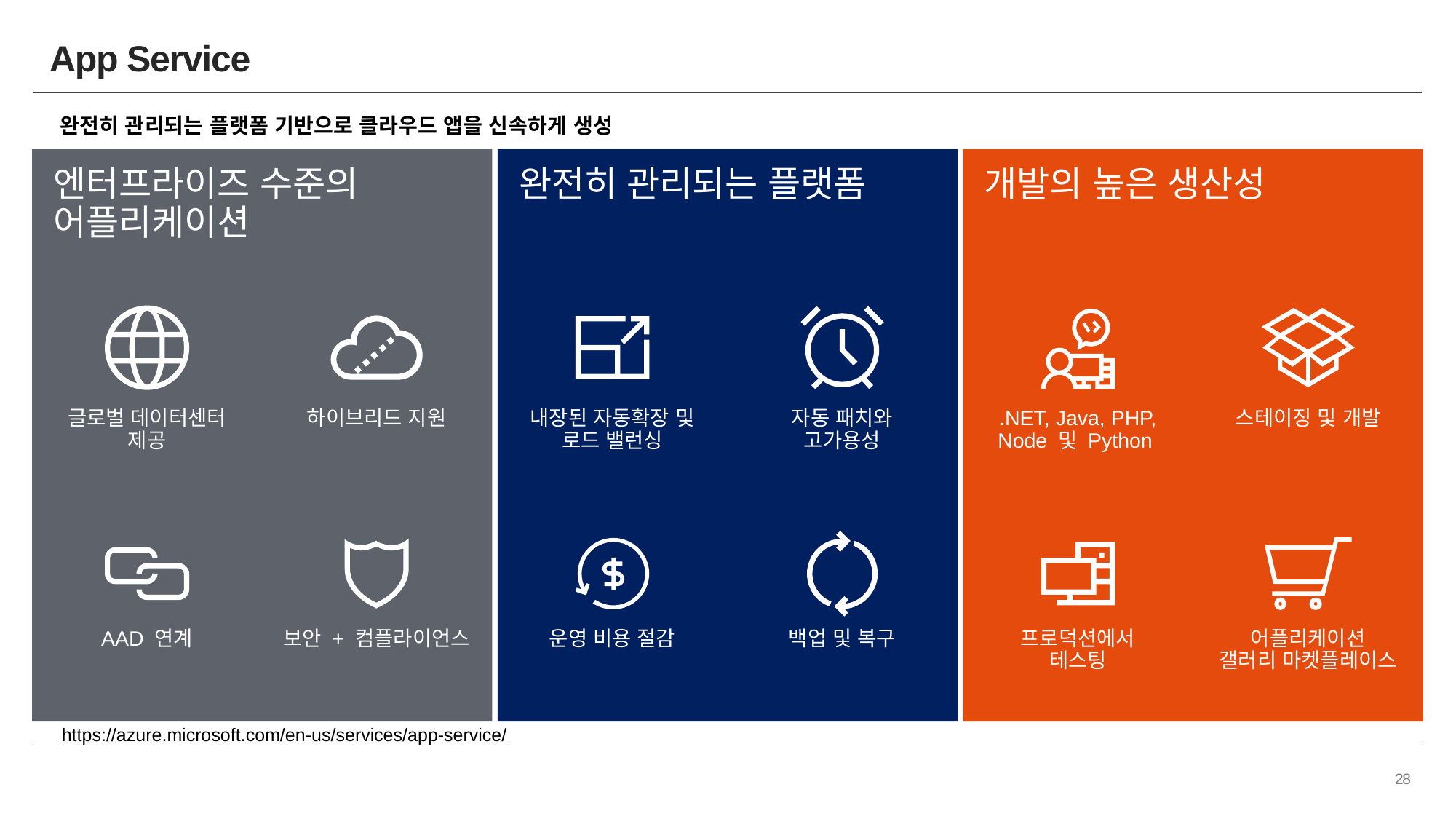

# App Service
완전히 관리되는 플랫폼 기반으로 클라우드 앱을 신속하게 생성

엔터프라이즈 수준의 어플리케이션
완전히 관리되는 플랫폼
개발의 높은 생산성

글로벌 데이터센터
제공

자동 패치와
고가용성

.NET, Java, PHP,
Node 및 Python

스테이징 및 개발

하이브리드 지원

내장된 자동확장 및
로드 밸런싱

백업 및 복구

어플리케이션
갤러리 마켓플레이스

운영 비용 절감

보안 + 컴플라이언스

프로덕션에서
테스팅

AAD 연계
https://azure.microsoft.com/en-us/services/app-service/